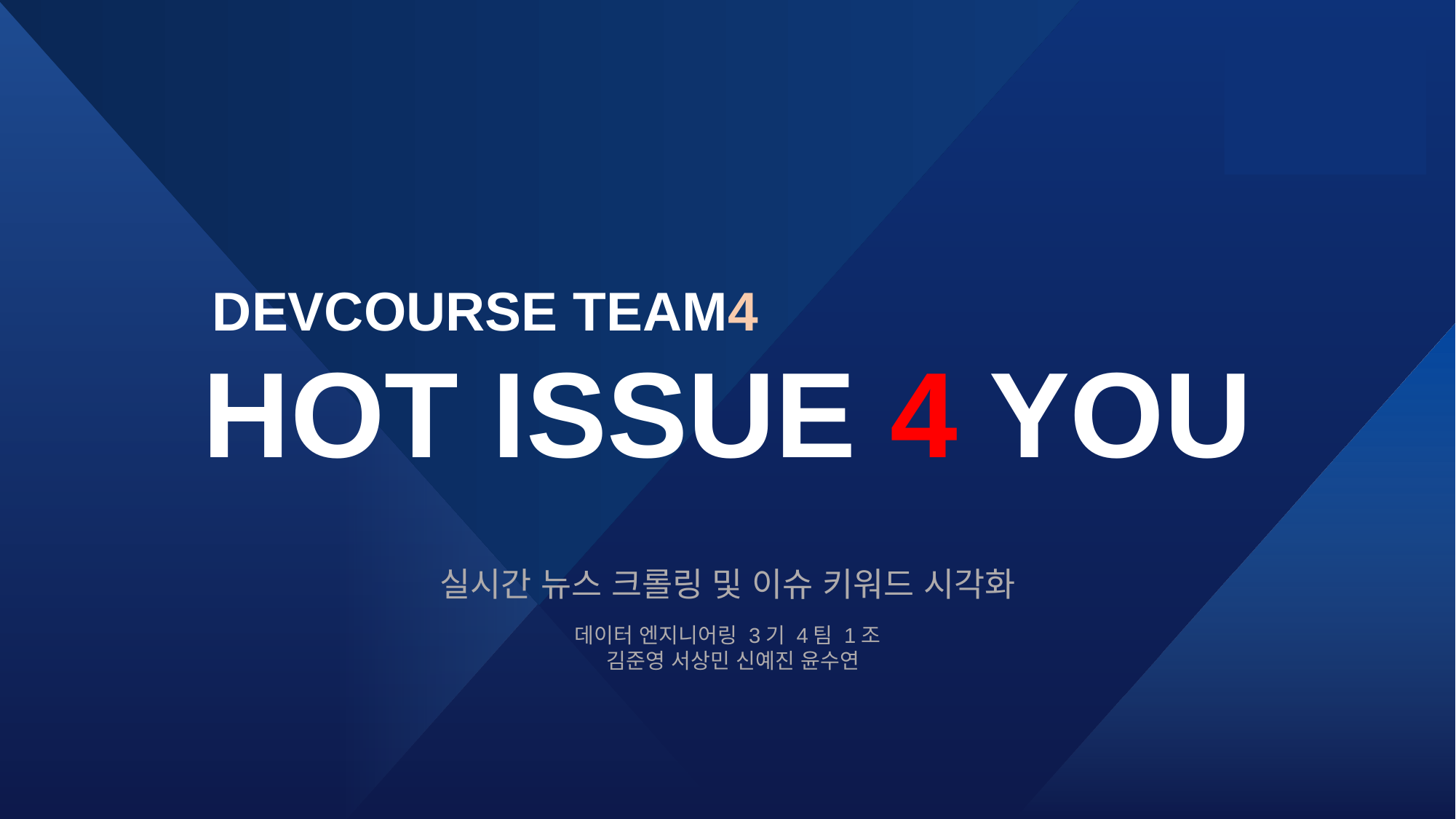

DEVCOURSE TEAM4
HOT ISSUE 4 YOU
실시간 뉴스 크롤링 및 이슈 키워드 시각화
데이터 엔지니어링 3기 4팀 1조
 김준영 서상민 신예진 윤수연